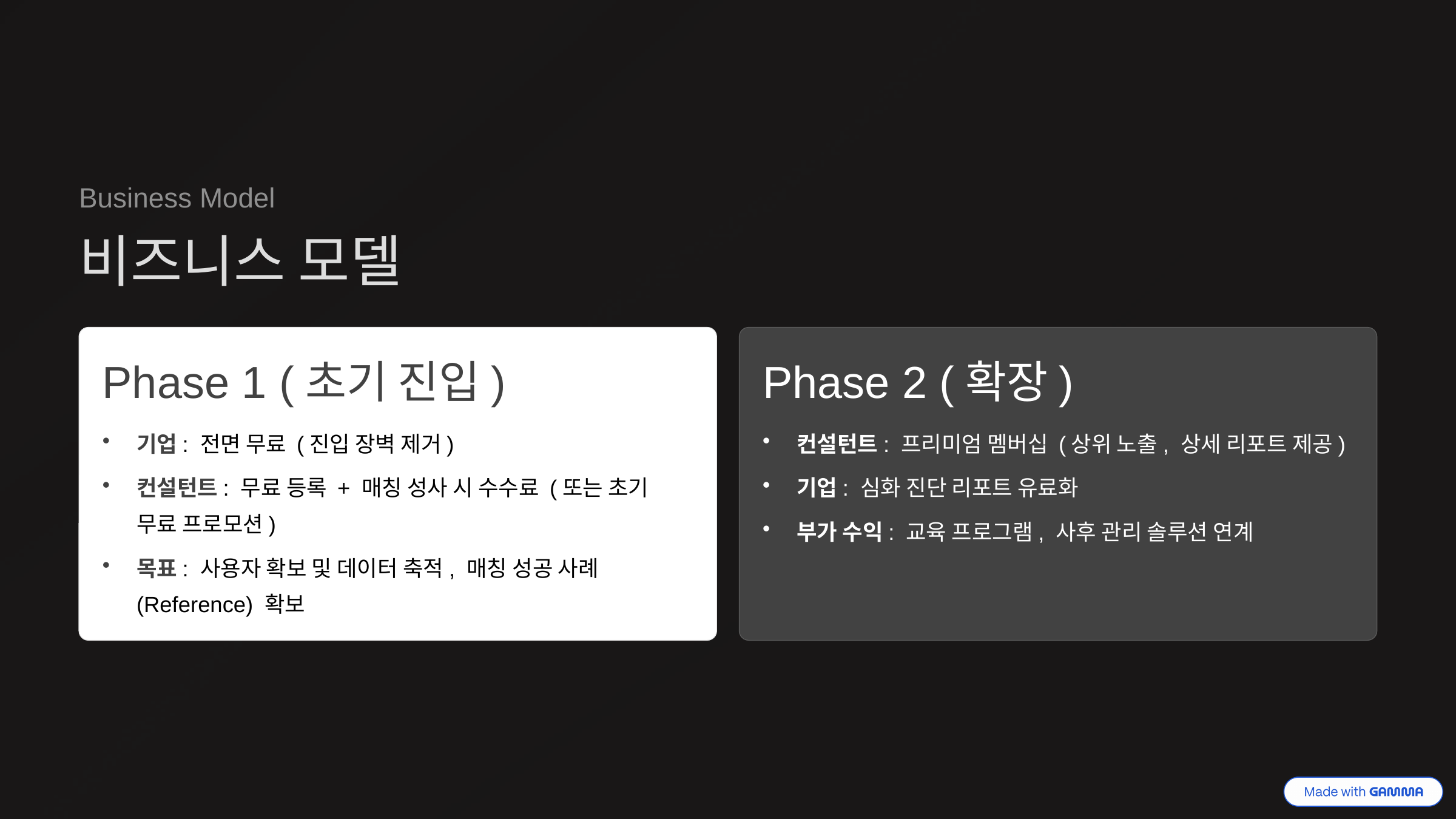

Business Model
비즈니스 모델

Phase 1 (초기 진입)
Phase 2 (확장)
기업: 전면 무료 (진입 장벽 제거)
컨설턴트: 프리미엄 멤버십 (상위 노출, 상세 리포트 제공)
컨설턴트: 무료 등록 + 매칭 성사 시 수수료 (또는 초기 무료 프로모션)
기업: 심화 진단 리포트 유료화
부가 수익: 교육 프로그램, 사후 관리 솔루션 연계
목표: 사용자 확보 및 데이터 축적, 매칭 성공 사례(Reference) 확보